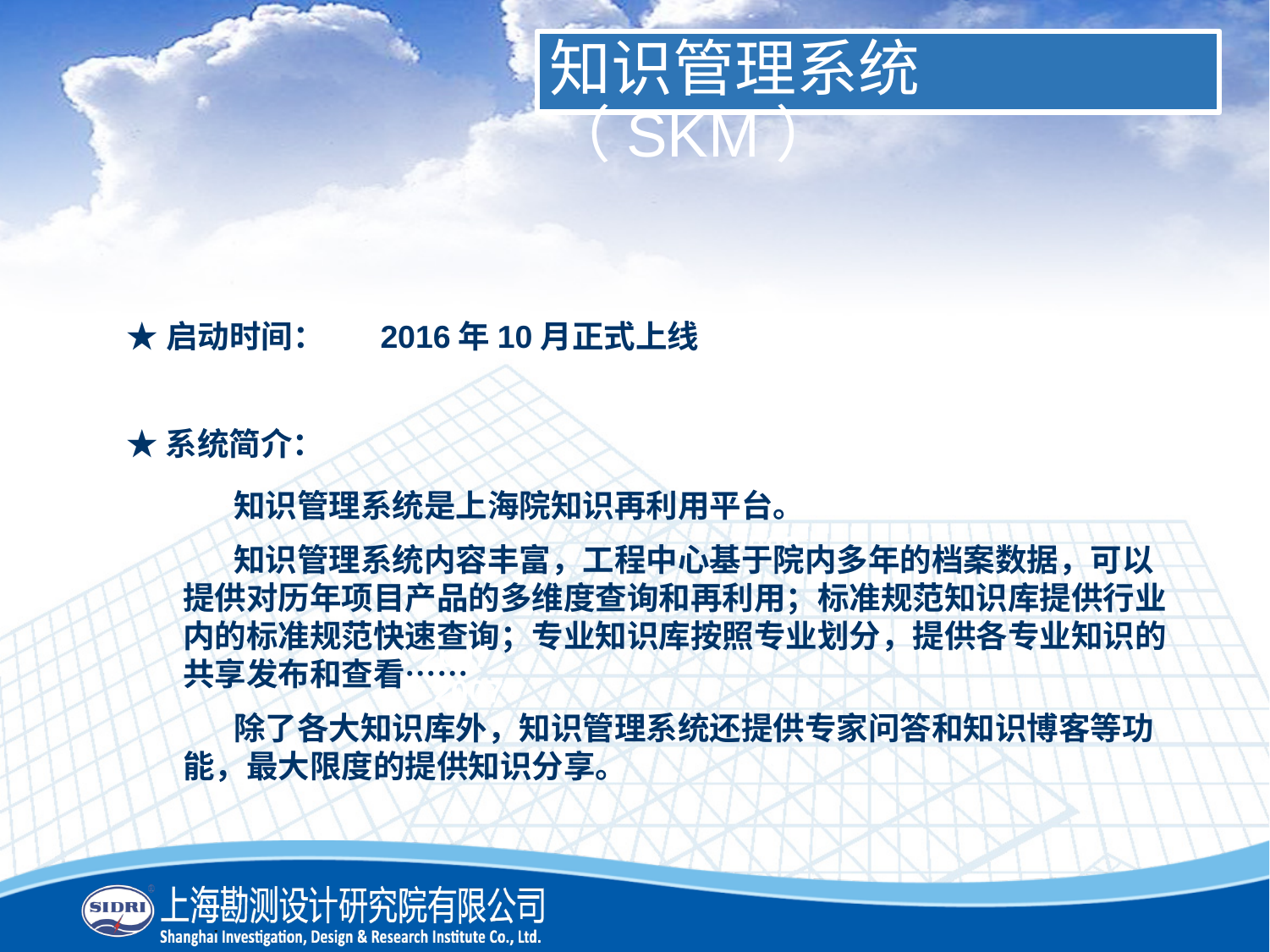

知识管理系统（SKM）
2010
★启动时间：	2016年10月正式上线
208
2009
★系统简介：
      知识管理系统是上海院知识再利用平台。
      知识管理系统内容丰富，工程中心基于院内多年的档案数据，可以提供对历年项目产品的多维度查询和再利用；标准规范知识库提供行业内的标准规范快速查询；专业知识库按照专业划分，提供各专业知识的共享发布和查看……
      除了各大知识库外，知识管理系统还提供专家问答和知识博客等功能，最大限度的提供知识分享。
208
2009
2007
2007